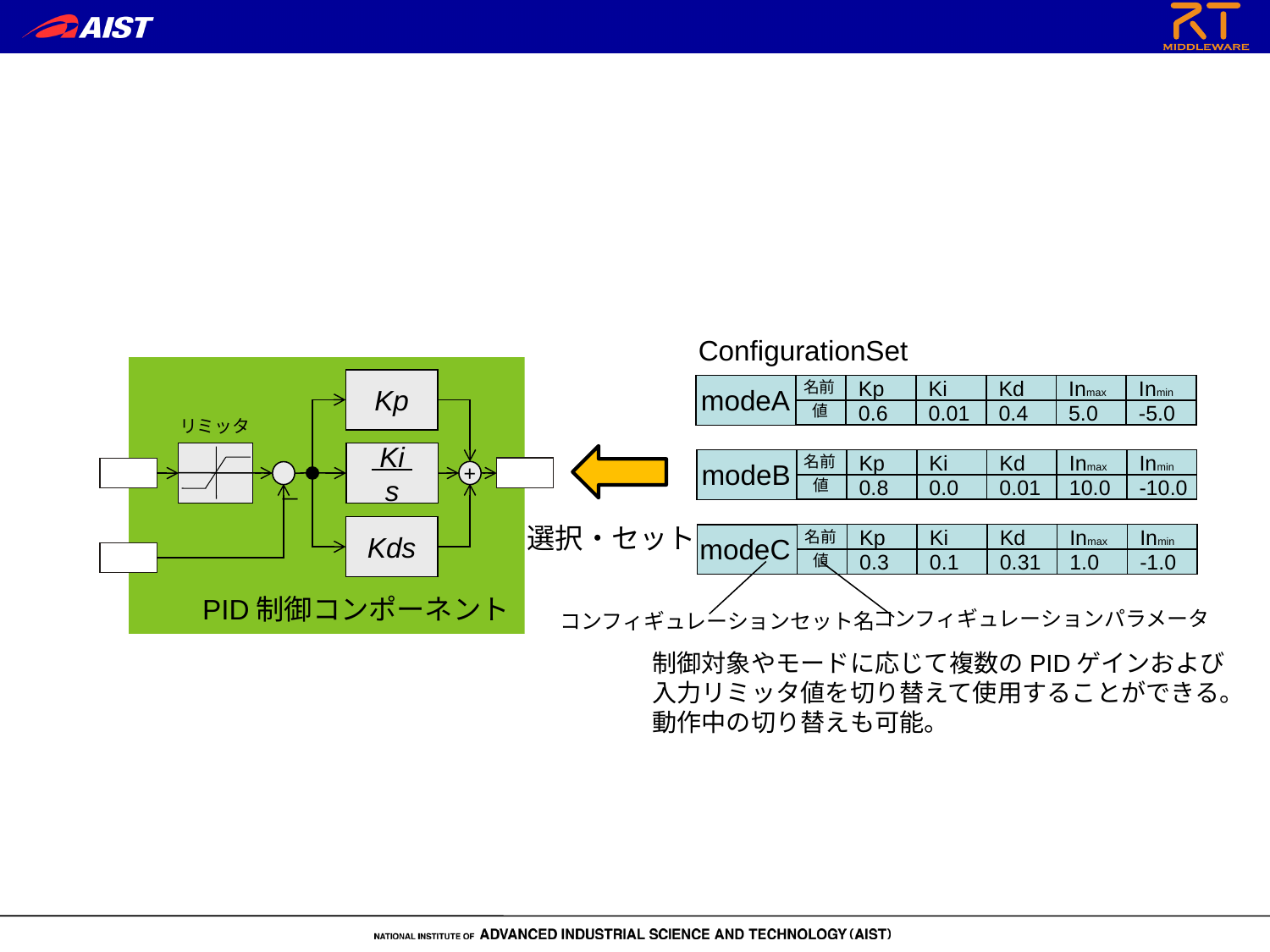

ConfigurationSet

Kp
名前

Kp
Ki
Kd
Inmax
Inmin
modeA
値

0.6
0.01
0.4
5.0
-5.0
リミッタ

 Ki
s

名前

Kp
Ki
Kd
Inmax
Inmin
modeB
値

0.8
0.0
0.01
10.0
-10.0

+

－
選択・セット
Kds
名前

Kp
Ki
Kd
Inmax
Inmin
modeC
値

0.3
0.1
0.31
1.0
-1.0

PID制御コンポーネント
コンフィギュレーションパラメータ
コンフィギュレーションセット名
制御対象やモードに応じて複数のPIDゲインおよび
入力リミッタ値を切り替えて使用することができる。
動作中の切り替えも可能。